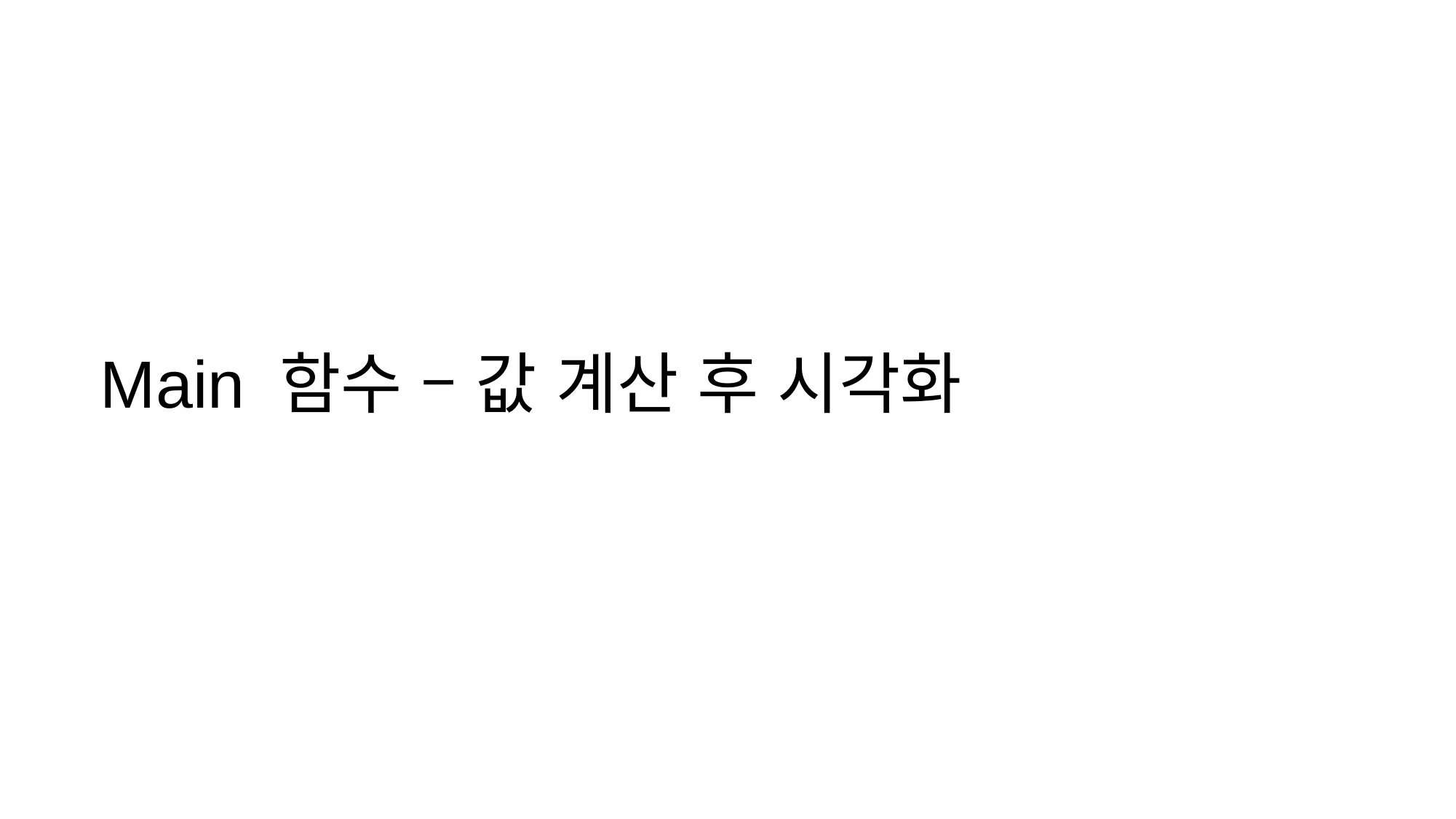

# Main 함수 – 값 계산 후 시각화